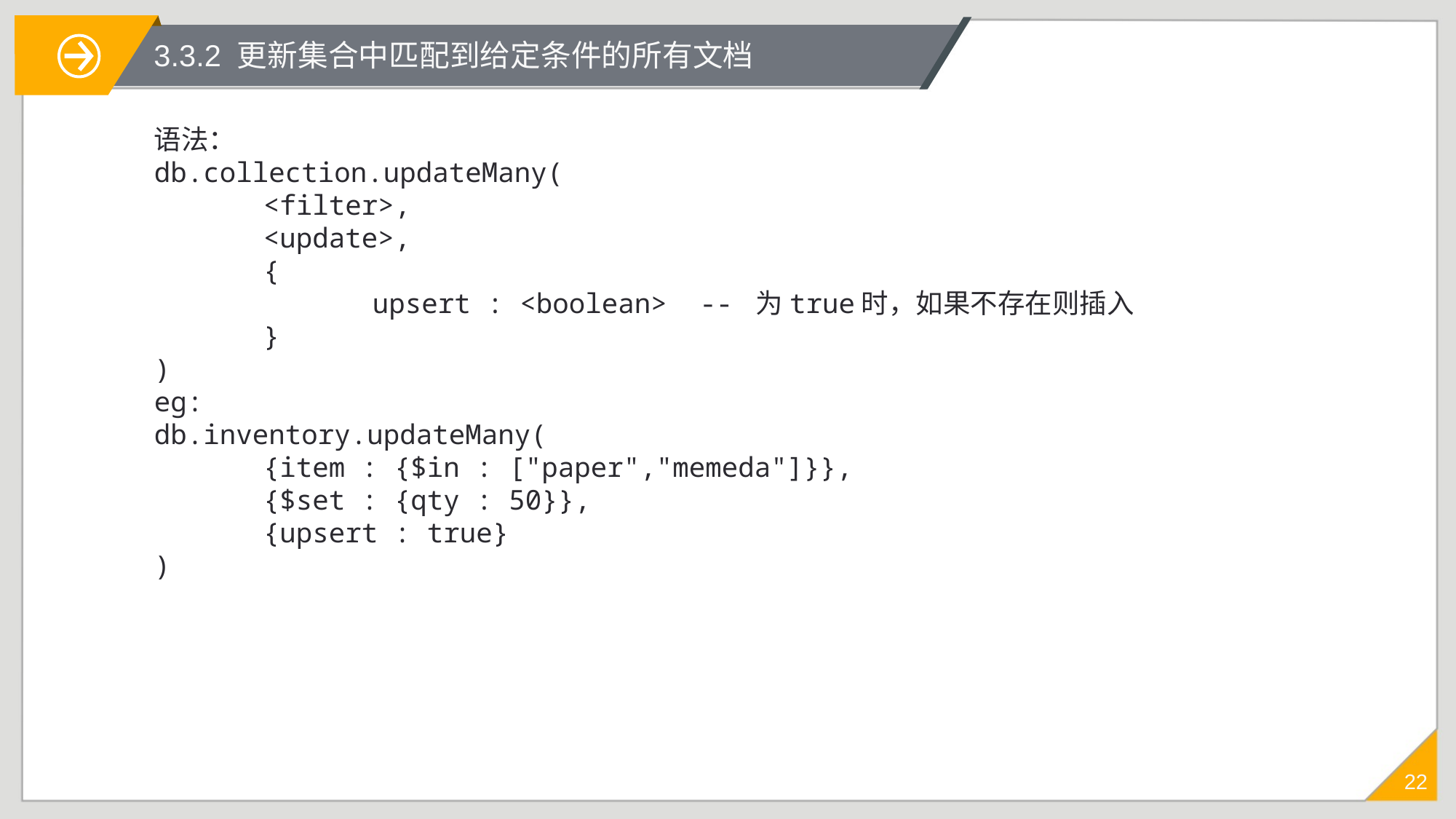

3.3.2 更新集合中匹配到给定条件的所有文档

语法：
db.collection.updateMany(
	<filter>,
	<update>,
	{
		upsert : <boolean>	-- 为true时，如果不存在则插入
	}
)
eg:
db.inventory.updateMany(
	{item : {$in : ["paper","memeda"]}},
	{$set : {qty : 50}},
	{upsert : true}
)